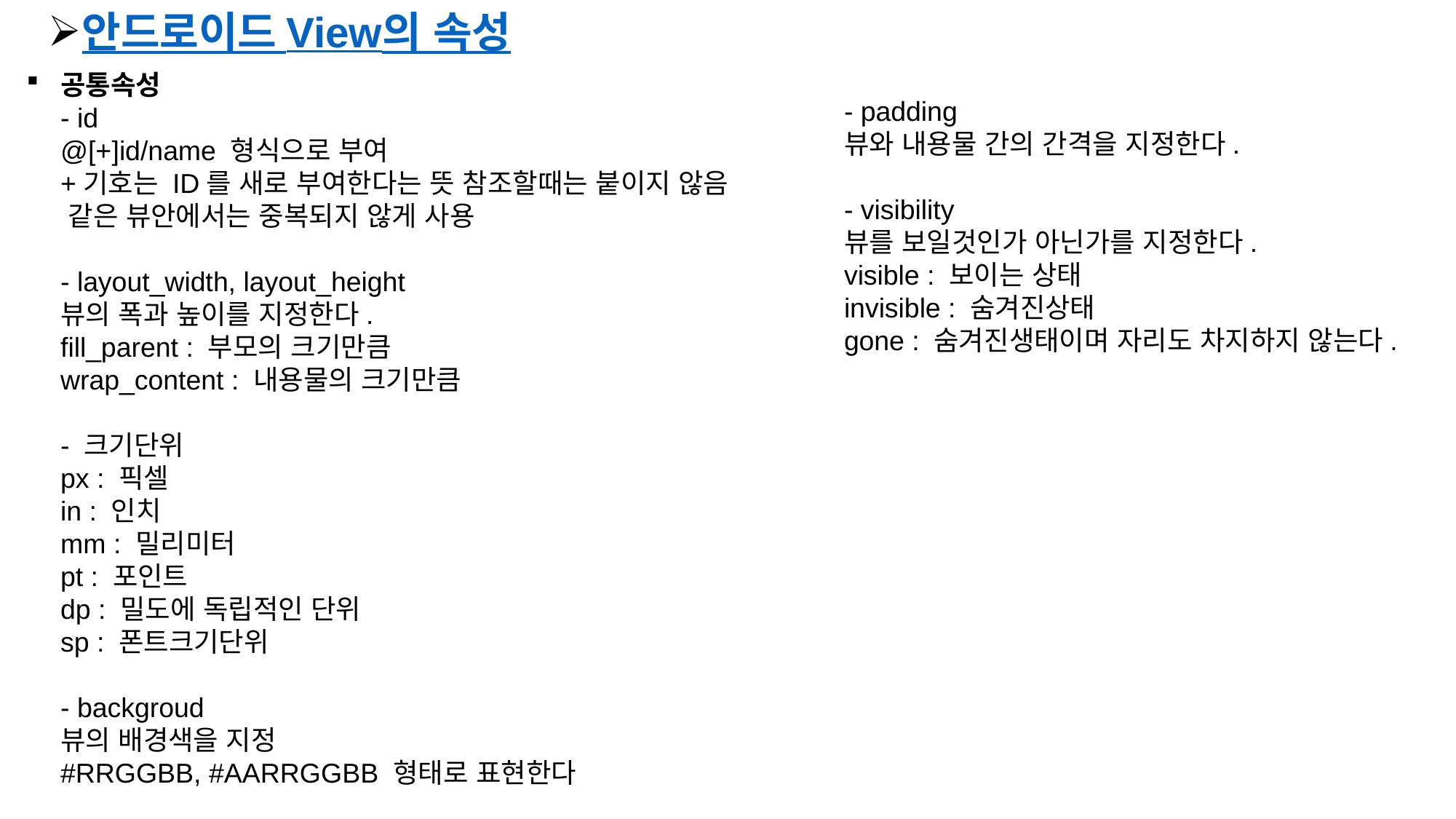

안드로이드 View의 속성
공통속성
- id
@[+]id/name 형식으로 부여
+기호는 ID를 새로 부여한다는 뜻 참조할때는 붙이지 않음
 같은 뷰안에서는 중복되지 않게 사용
- layout_width, layout_height
뷰의 폭과 높이를 지정한다.
fill_parent : 부모의 크기만큼
wrap_content : 내용물의 크기만큼
- 크기단위
px : 픽셀
in : 인치
mm : 밀리미터
pt : 포인트
dp : 밀도에 독립적인 단위
sp : 폰트크기단위
- backgroud
뷰의 배경색을 지정 
#RRGGBB, #AARRGGBB 형태로 표현한다
- padding
뷰와 내용물 간의 간격을 지정한다.
- visibility
뷰를 보일것인가 아닌가를 지정한다.
visible : 보이는 상태
invisible : 숨겨진상태 
gone : 숨겨진생태이며 자리도 차지하지 않는다.